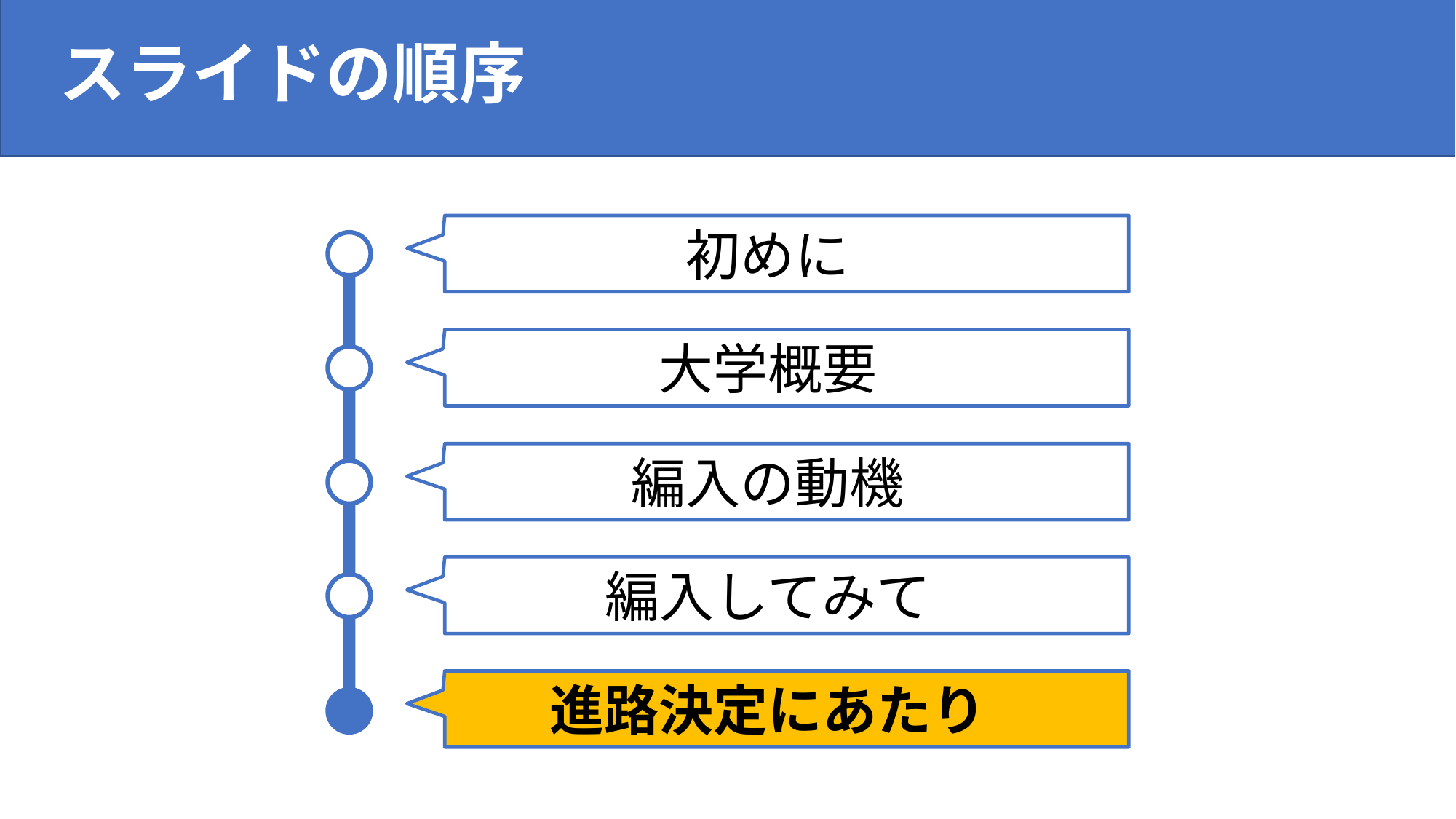

# スライドの順序

初めに

大学概要

編入の動機

編入してみて

進路決定にあたり